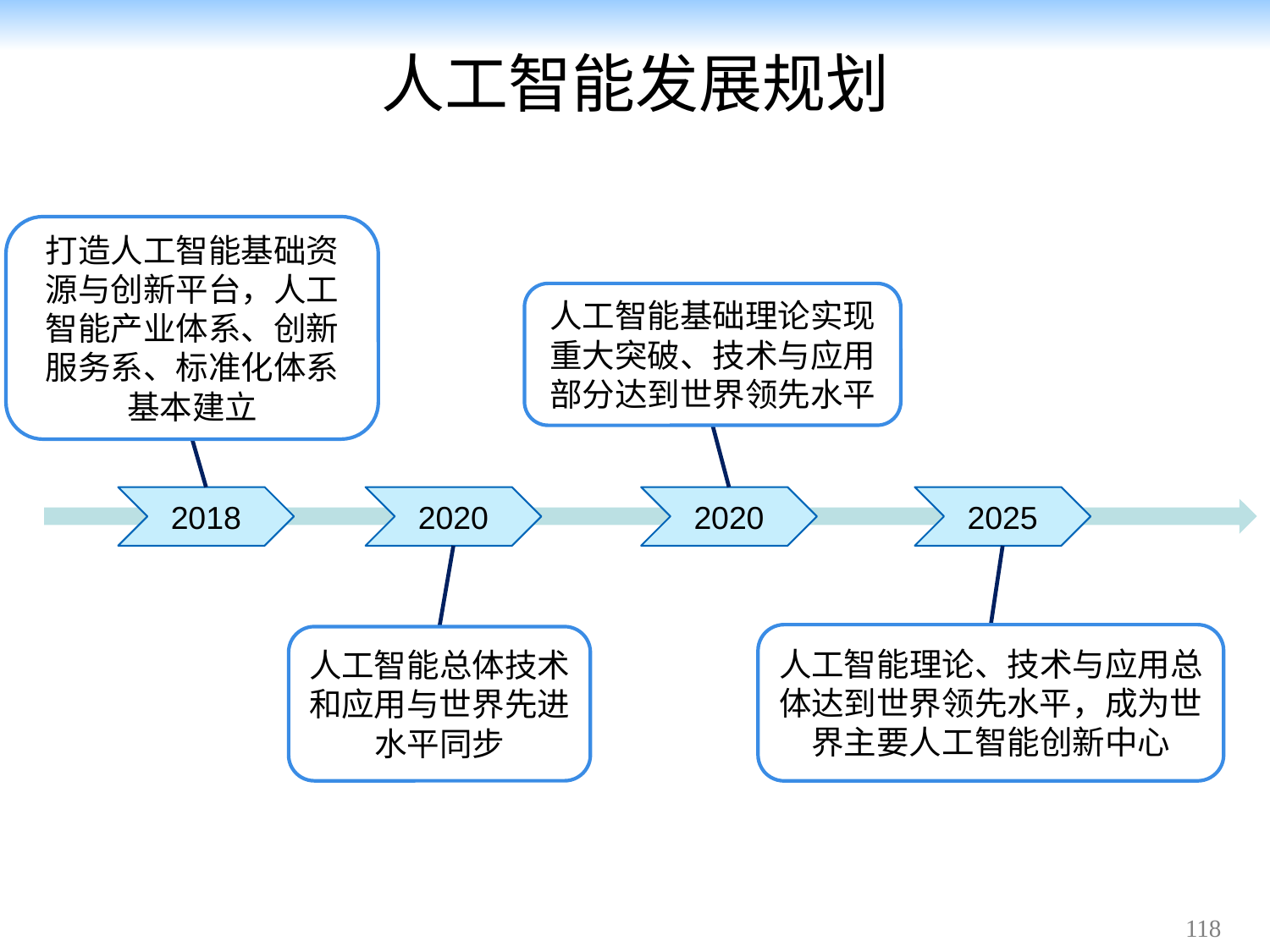

# 人工智能发展规划
打造人工智能基础资源与创新平台，人工智能产业体系、创新服务系、标准化体系基本建立
人工智能基础理论实现重大突破、技术与应用部分达到世界领先水平
2018
2020
2020
2025

人工智能理论、技术与应用总体达到世界领先水平，成为世界主要人工智能创新中心
人工智能总体技术和应用与世界先进水平同步